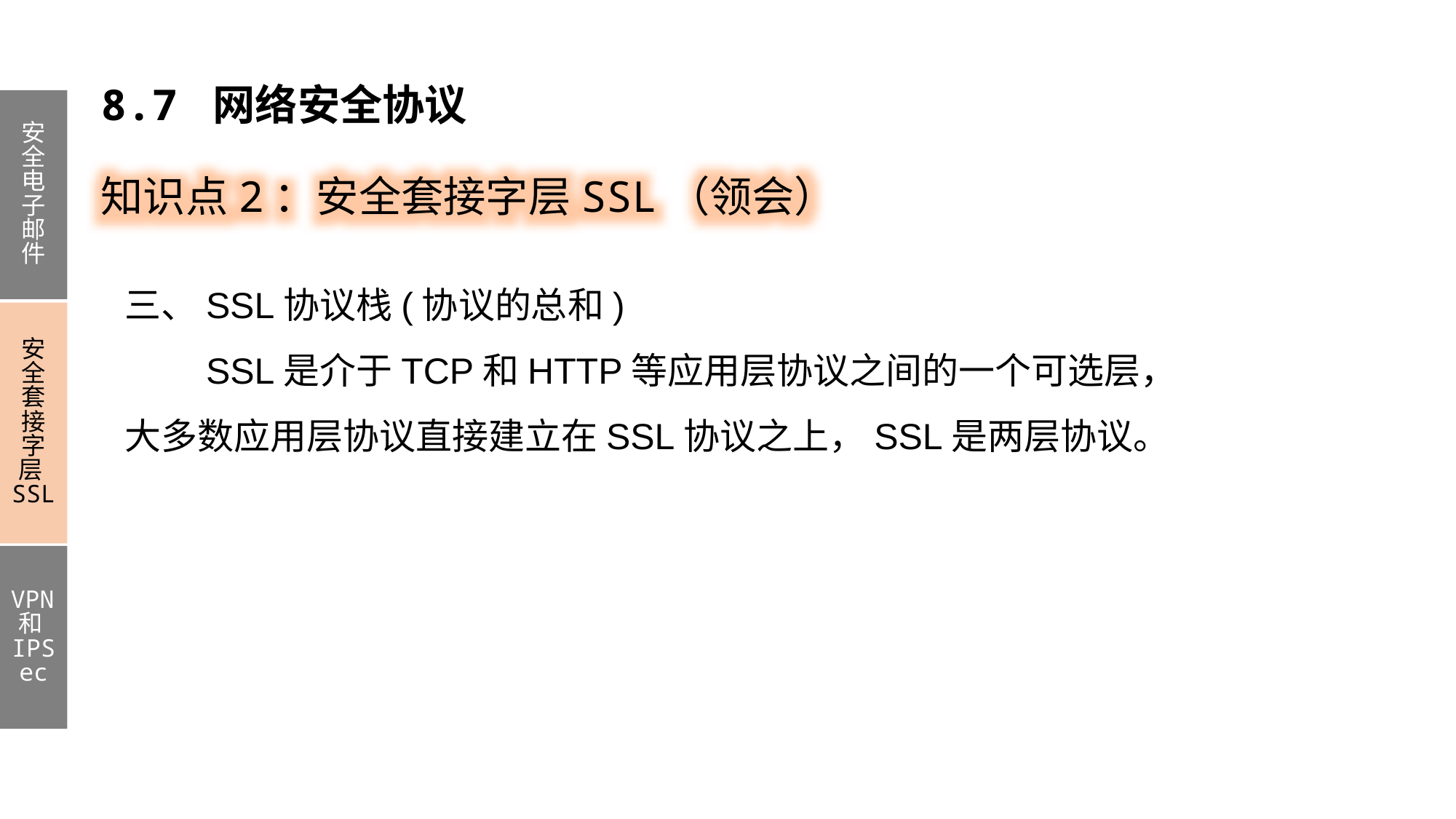

8.7 网络安全协议
安全电子邮件
安全套接字层SSL
VPN和IPSec
知识点2：安全套接字层SSL（领会）
三、SSL协议栈(协议的总和)
        SSL是介于TCP和HTTP等应用层协议之间的一个可选层，大多数应用层协议直接建立在SSL协议之上，SSL是两层协议。